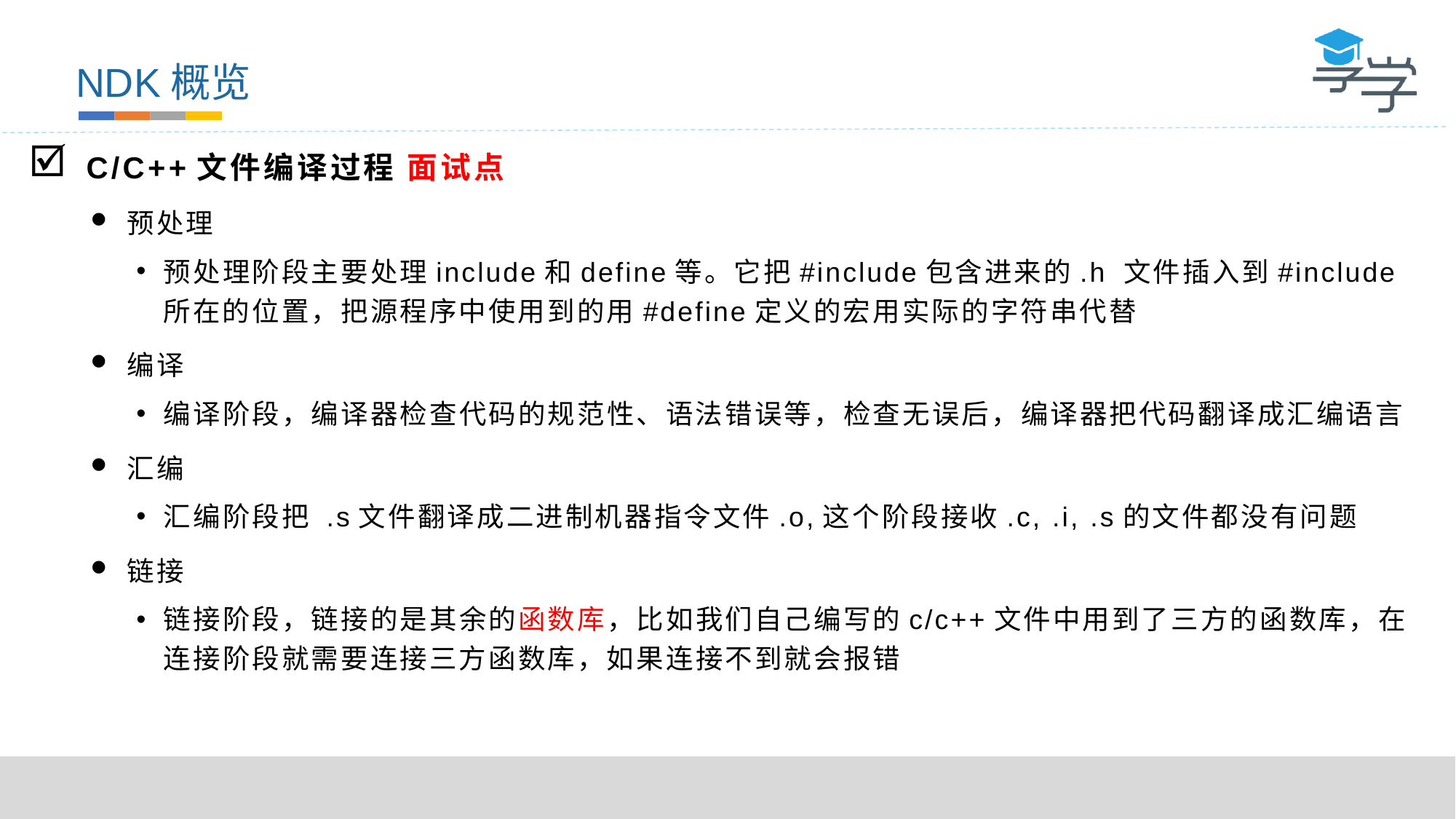

NDK概览

C/C++文件编译过程 面试点
预处理
预处理阶段主要处理include和define等。它把#include包含进来的.h 文件插入到#include所在的位置，把源程序中使用到的用#define定义的宏用实际的字符串代替
编译
编译阶段，编译器检查代码的规范性、语法错误等，检查无误后，编译器把代码翻译成汇编语言
汇编
汇编阶段把 .s文件翻译成二进制机器指令文件.o,这个阶段接收.c, .i, .s的文件都没有问题
链接
链接阶段，链接的是其余的函数库，比如我们自己编写的c/c++文件中用到了三方的函数库，在连接阶段就需要连接三方函数库，如果连接不到就会报错